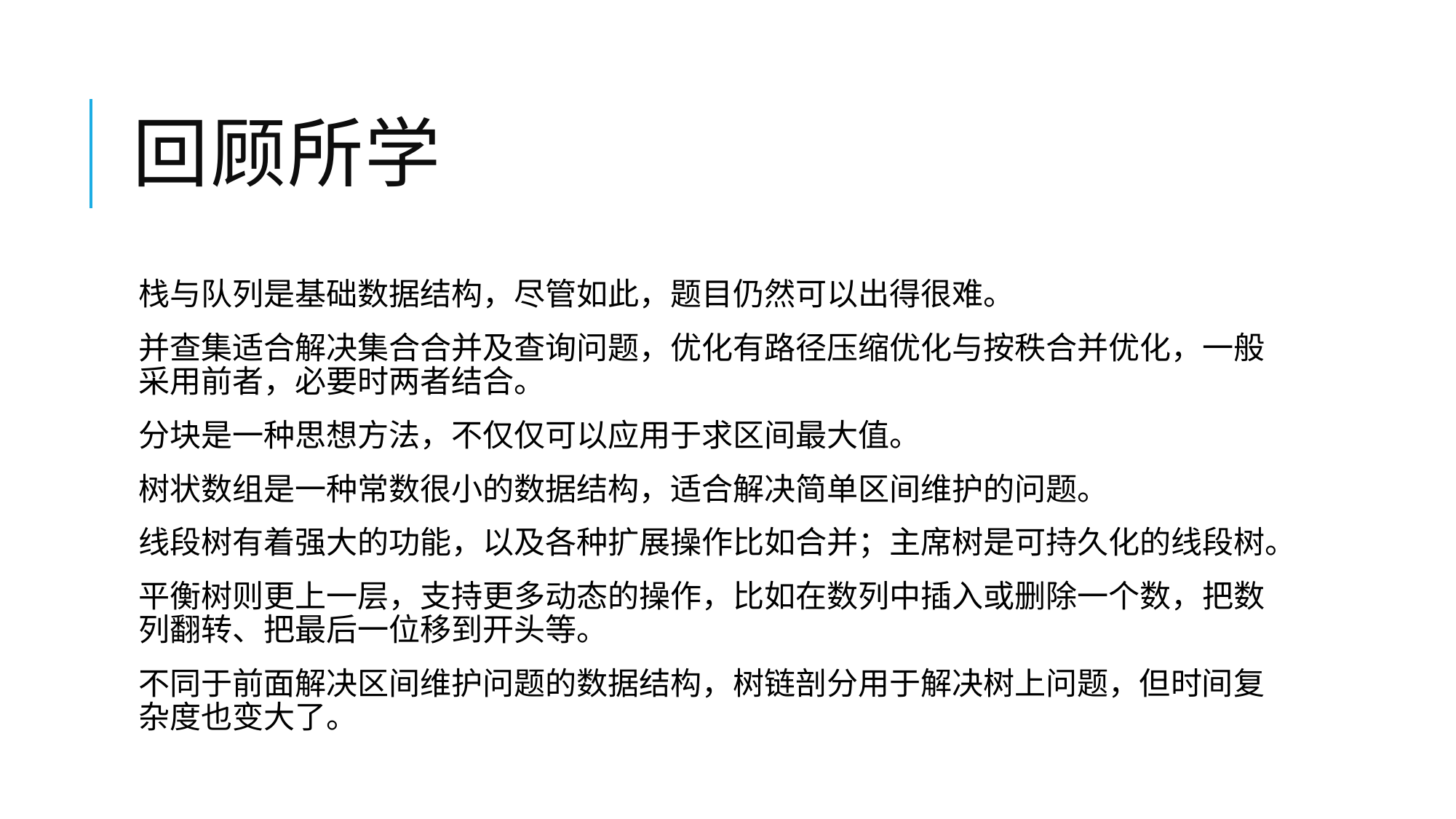

# 回顾所学
栈与队列是基础数据结构，尽管如此，题目仍然可以出得很难。
并查集适合解决集合合并及查询问题，优化有路径压缩优化与按秩合并优化，一般采用前者，必要时两者结合。
分块是一种思想方法，不仅仅可以应用于求区间最大值。
树状数组是一种常数很小的数据结构，适合解决简单区间维护的问题。
线段树有着强大的功能，以及各种扩展操作比如合并；主席树是可持久化的线段树。
平衡树则更上一层，支持更多动态的操作，比如在数列中插入或删除一个数，把数列翻转、把最后一位移到开头等。
不同于前面解决区间维护问题的数据结构，树链剖分用于解决树上问题，但时间复杂度也变大了。